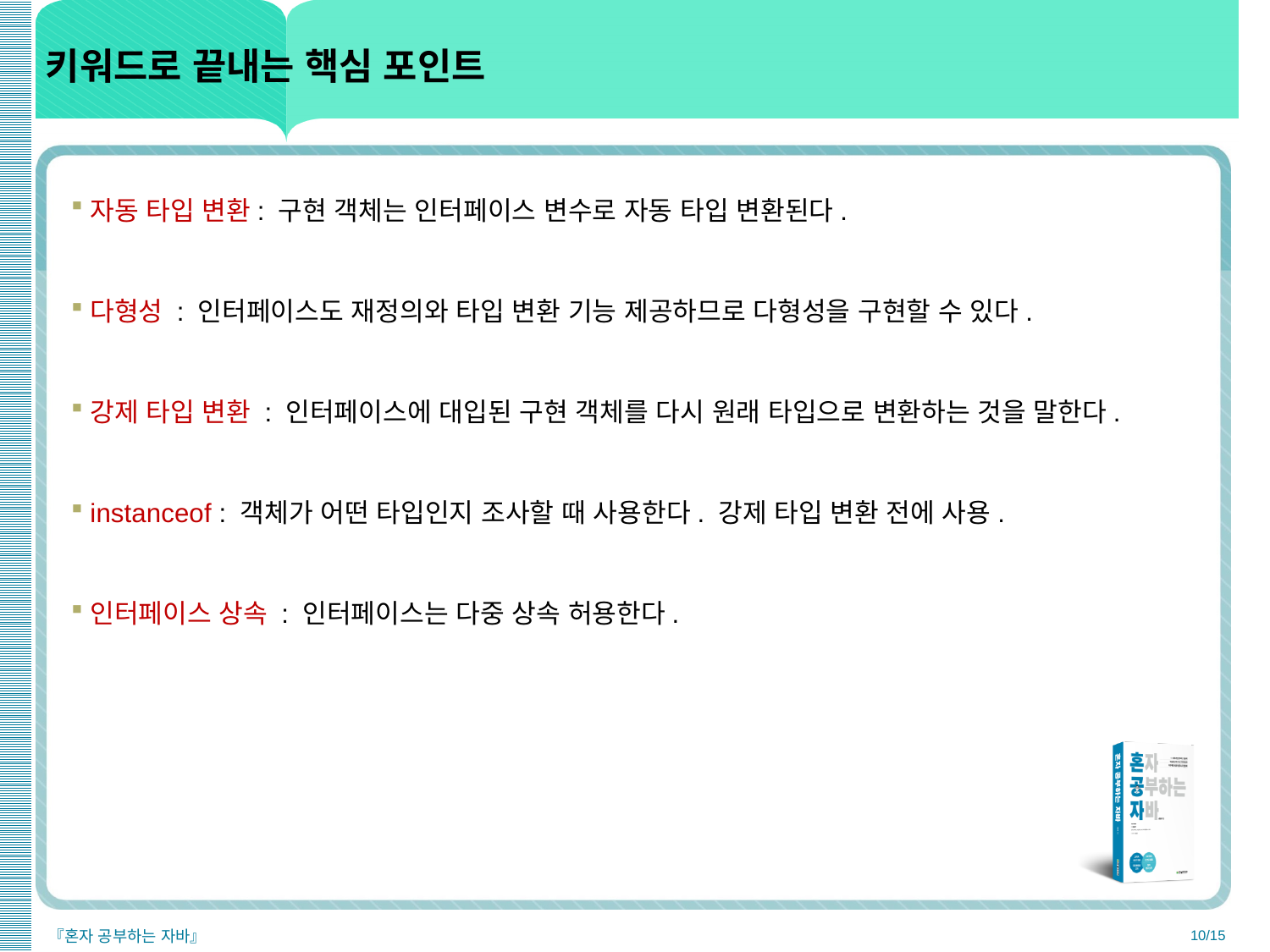

# 키워드로 끝내는 핵심 포인트

자동 타입 변환: 구현 객체는 인터페이스 변수로 자동 타입 변환된다.

다형성 : 인터페이스도 재정의와 타입 변환 기능 제공하므로 다형성을 구현할 수 있다.

강제 타입 변환 : 인터페이스에 대입된 구현 객체를 다시 원래 타입으로 변환하는 것을 말한다.

instanceof : 객체가 어떤 타입인지 조사할 때 사용한다. 강제 타입 변환 전에 사용.

인터페이스 상속 : 인터페이스는 다중 상속 허용한다.